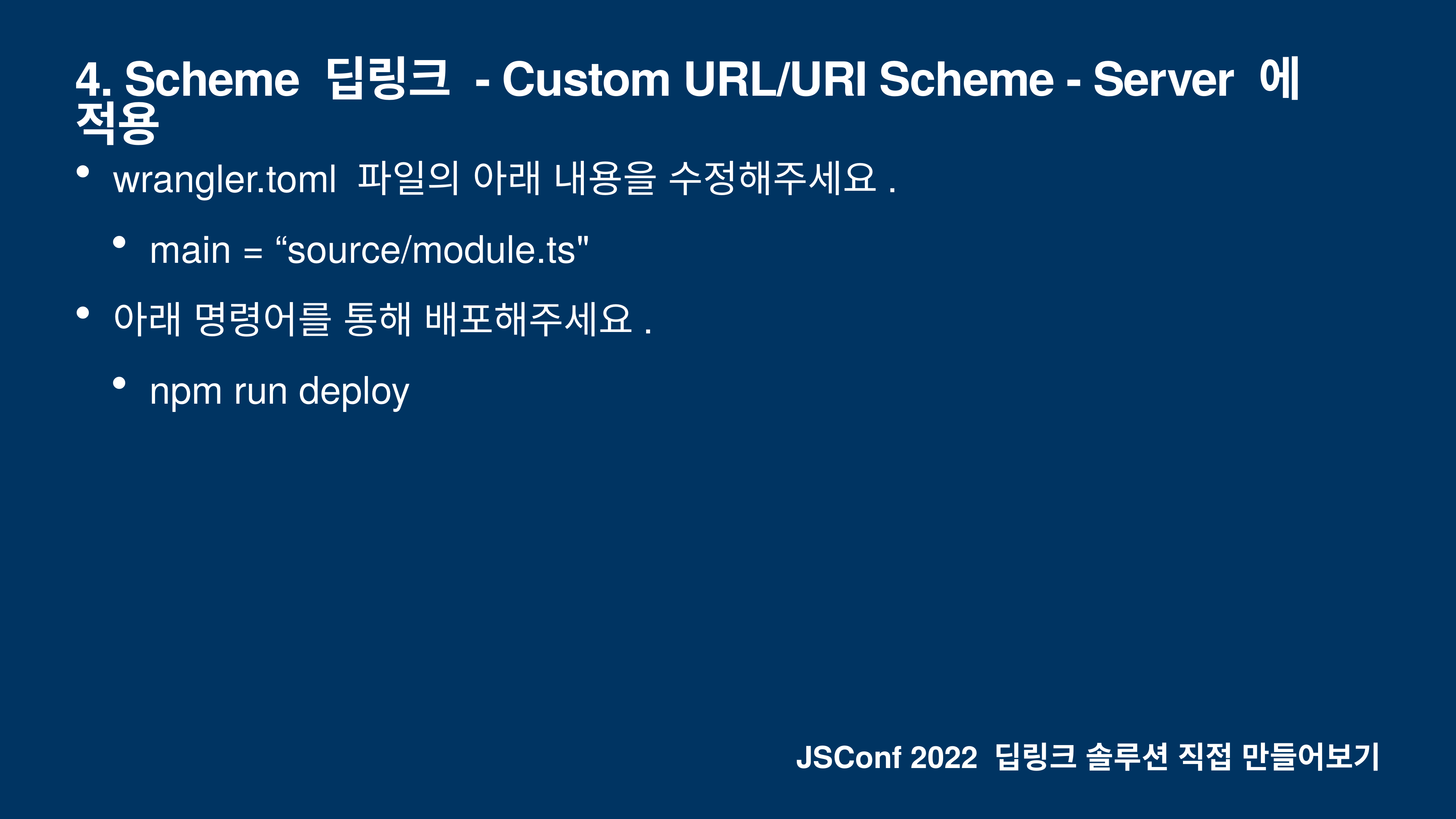

# 4. Scheme 딥링크 - Custom URL/URI Scheme - Server 에 적용
wrangler.toml 파일의 아래 내용을 수정해주세요.
main = “source/module.ts"
아래 명령어를 통해 배포해주세요.
npm run deploy
JSConf 2022 딥링크 솔루션 직접 만들어보기